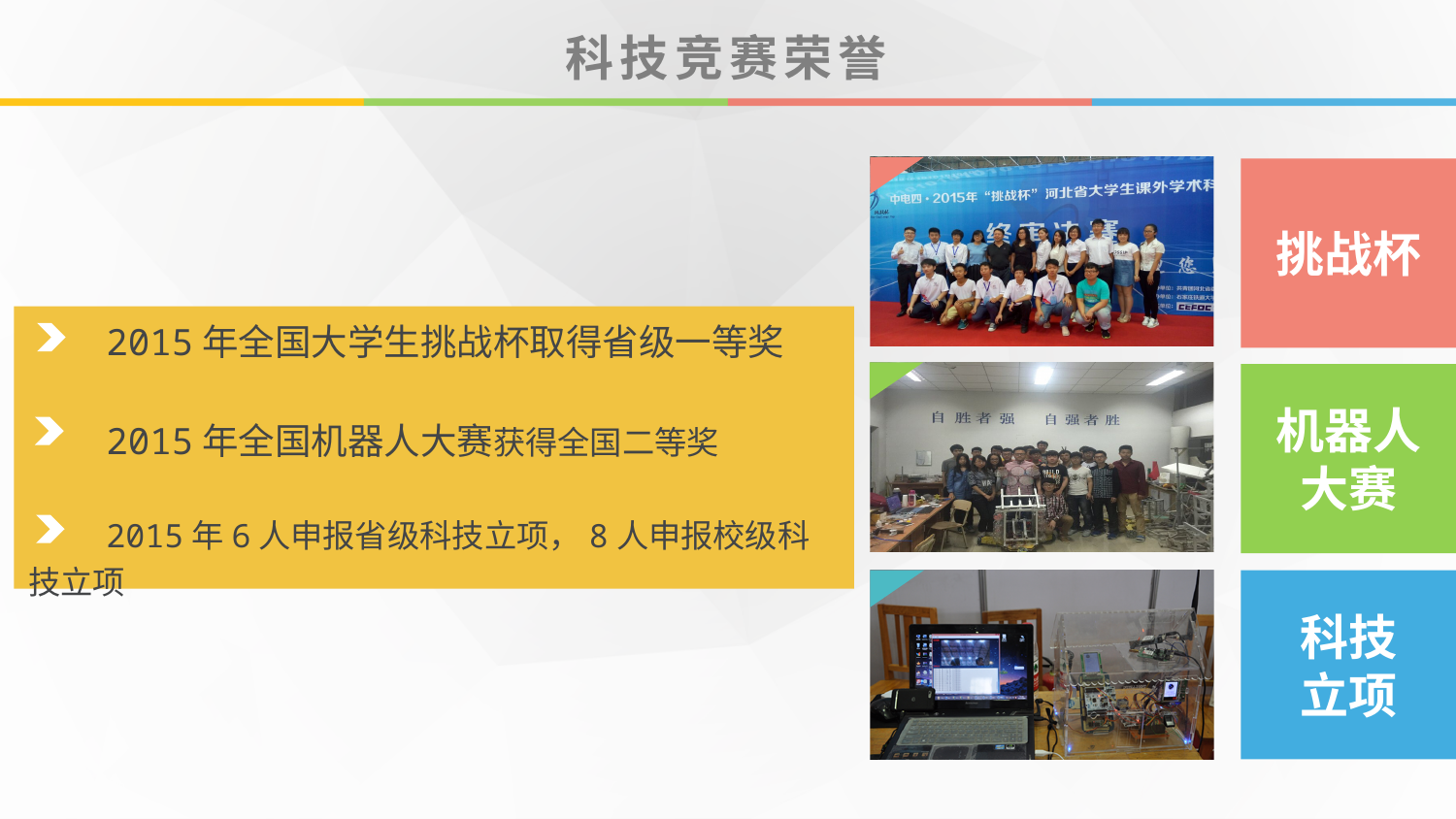

# 科技竞赛荣誉

挑战杯

    2015年全国大学生挑战杯取得省级一等奖

    2015年全国机器人大赛获得全国二等奖

    2015年6人申报省级科技立项，8人申报校级科技立项

机器人大赛

科技
立项